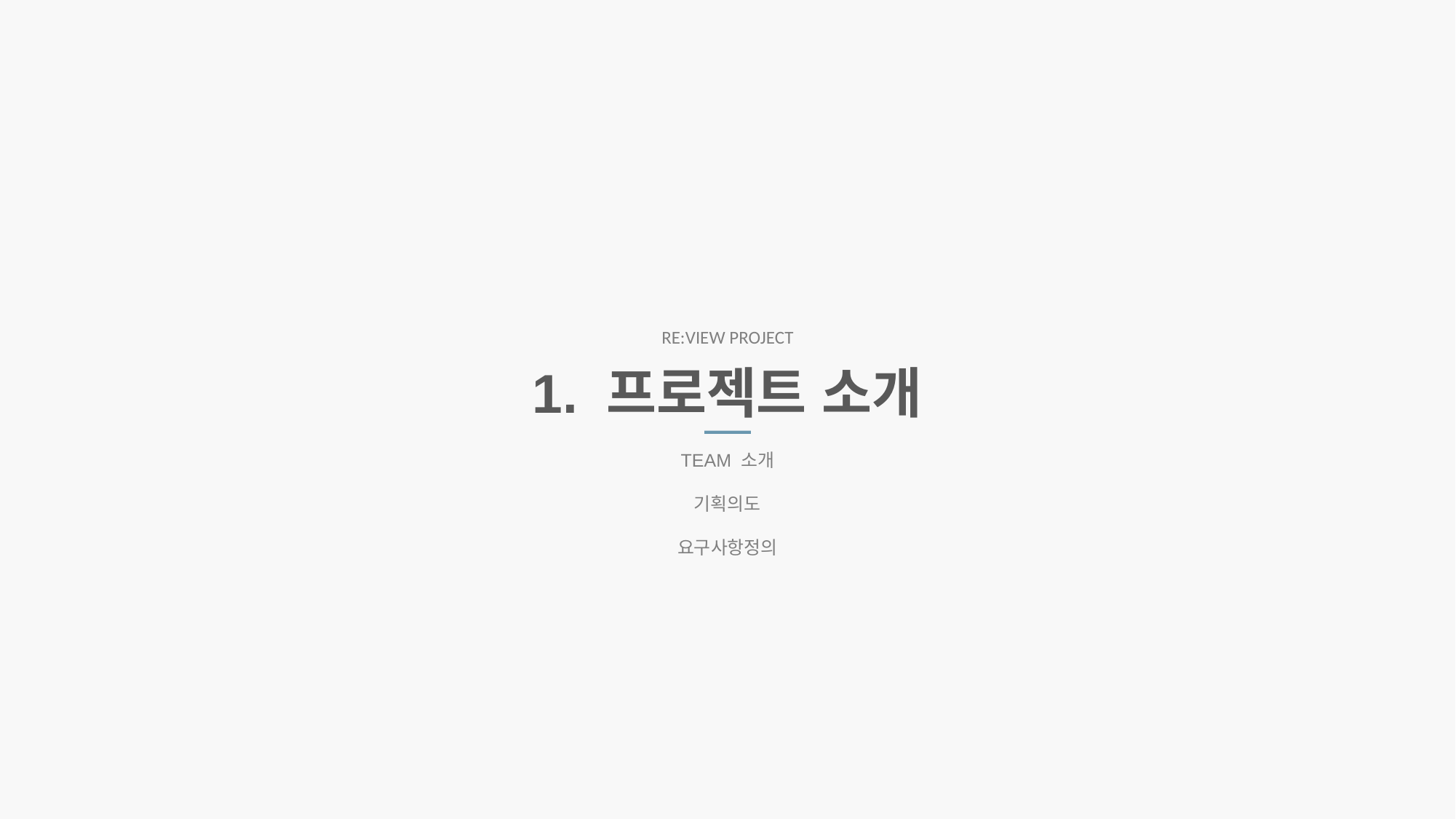

RE:VIEW PROJECT
1. 프로젝트 소개

TEAM 소개

기획의도

요구사항정의